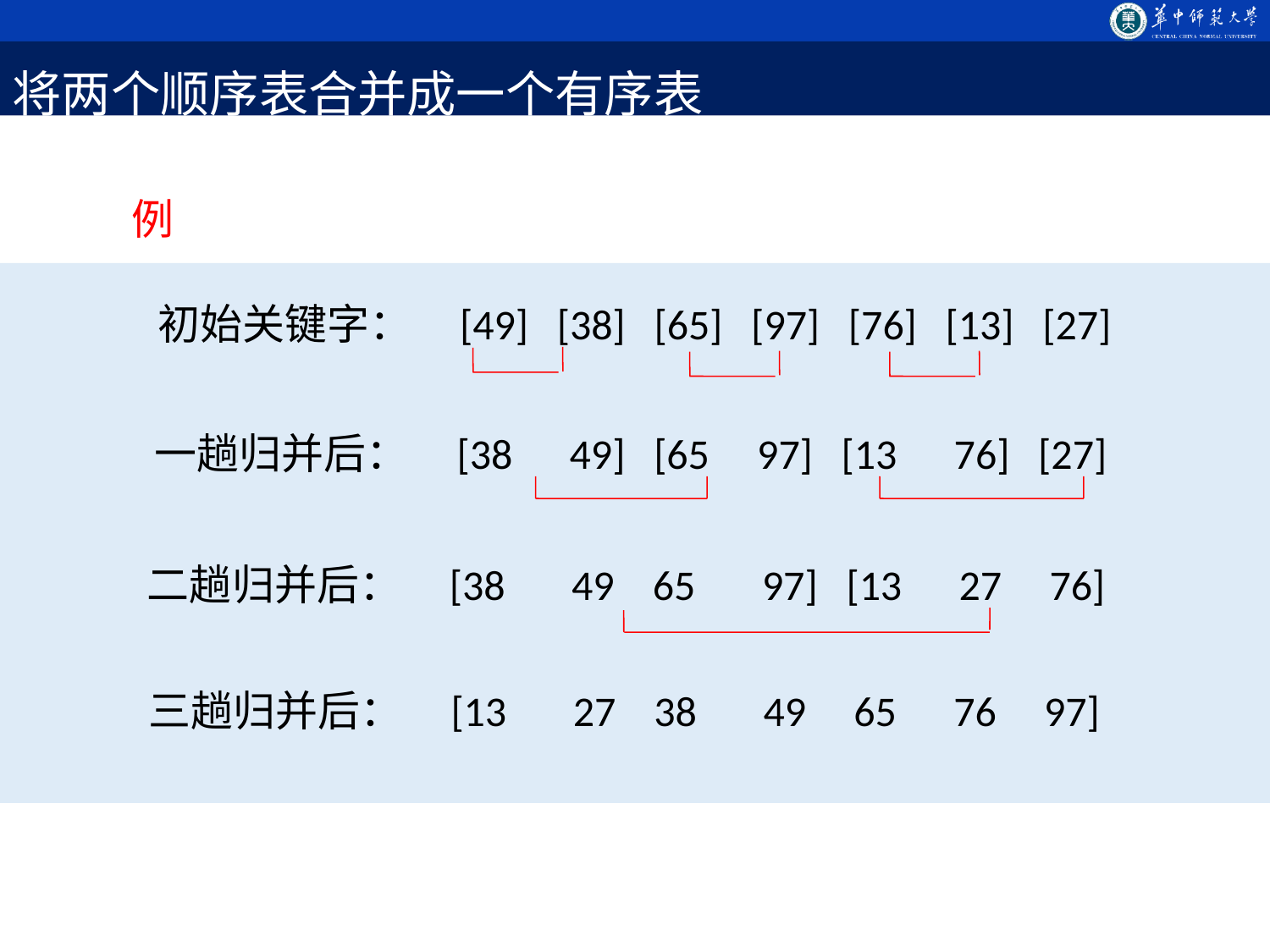

将两个顺序表合并成一个有序表
例

初始关键字：    [49]   [38]   [65]   [97]   [76]   [13]   [27]

一趟归并后：    [38      49]   [65     97]   [13      76]   [27]

二趟归并后：    [38       49    65       97]   [13      27     76]

三趟归并后：    [13       27    38       49     65      76     97]